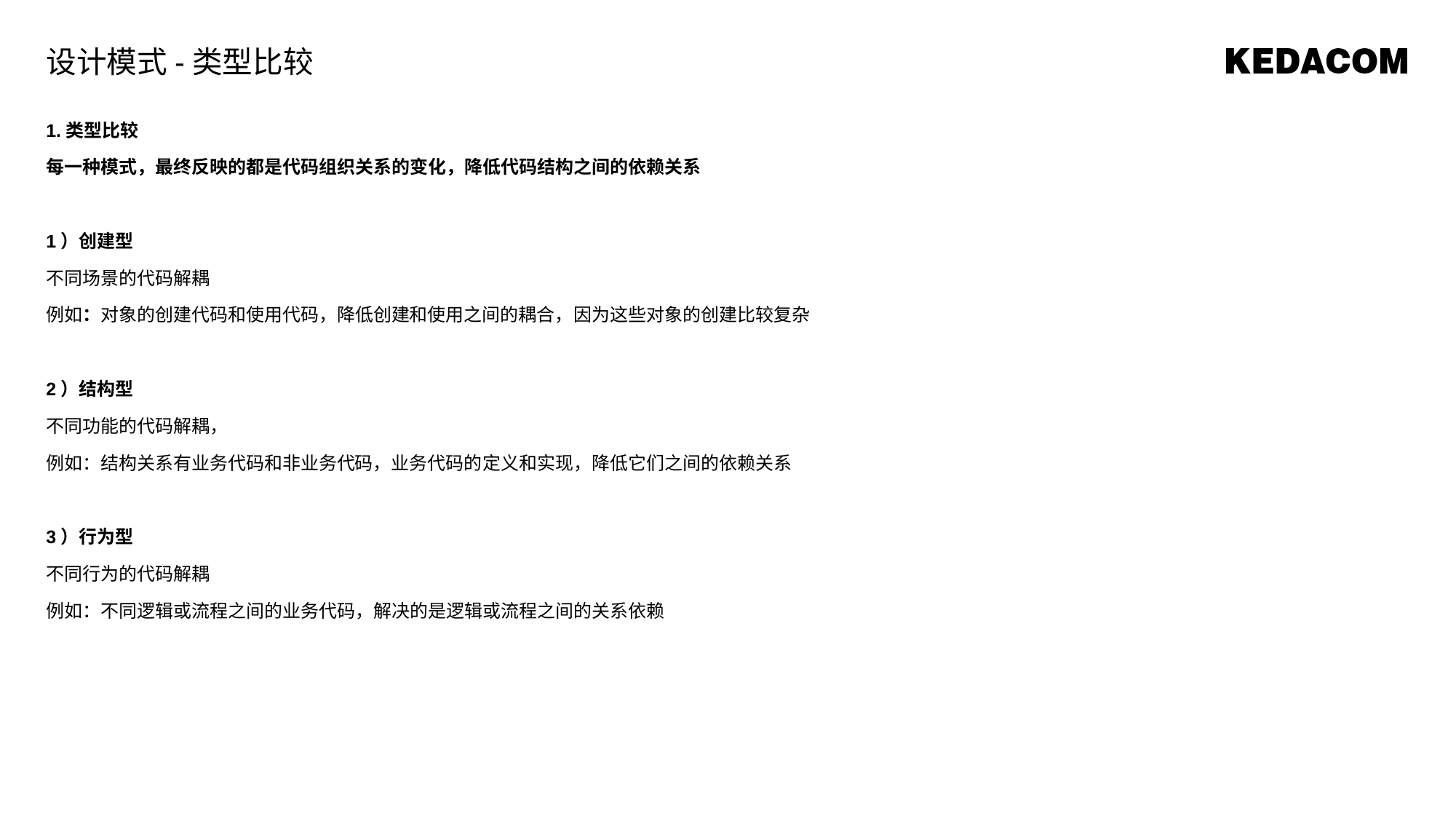

设计模式-类型比较
1.类型比较
每一种模式，最终反映的都是代码组织关系的变化，降低代码结构之间的依赖关系

1）创建型
不同场景的代码解耦
例如：对象的创建代码和使用代码，降低创建和使用之间的耦合，因为这些对象的创建比较复杂

2）结构型
不同功能的代码解耦，
例如：结构关系有业务代码和非业务代码，业务代码的定义和实现，降低它们之间的依赖关系

3）行为型
不同行为的代码解耦
例如：不同逻辑或流程之间的业务代码，解决的是逻辑或流程之间的关系依赖